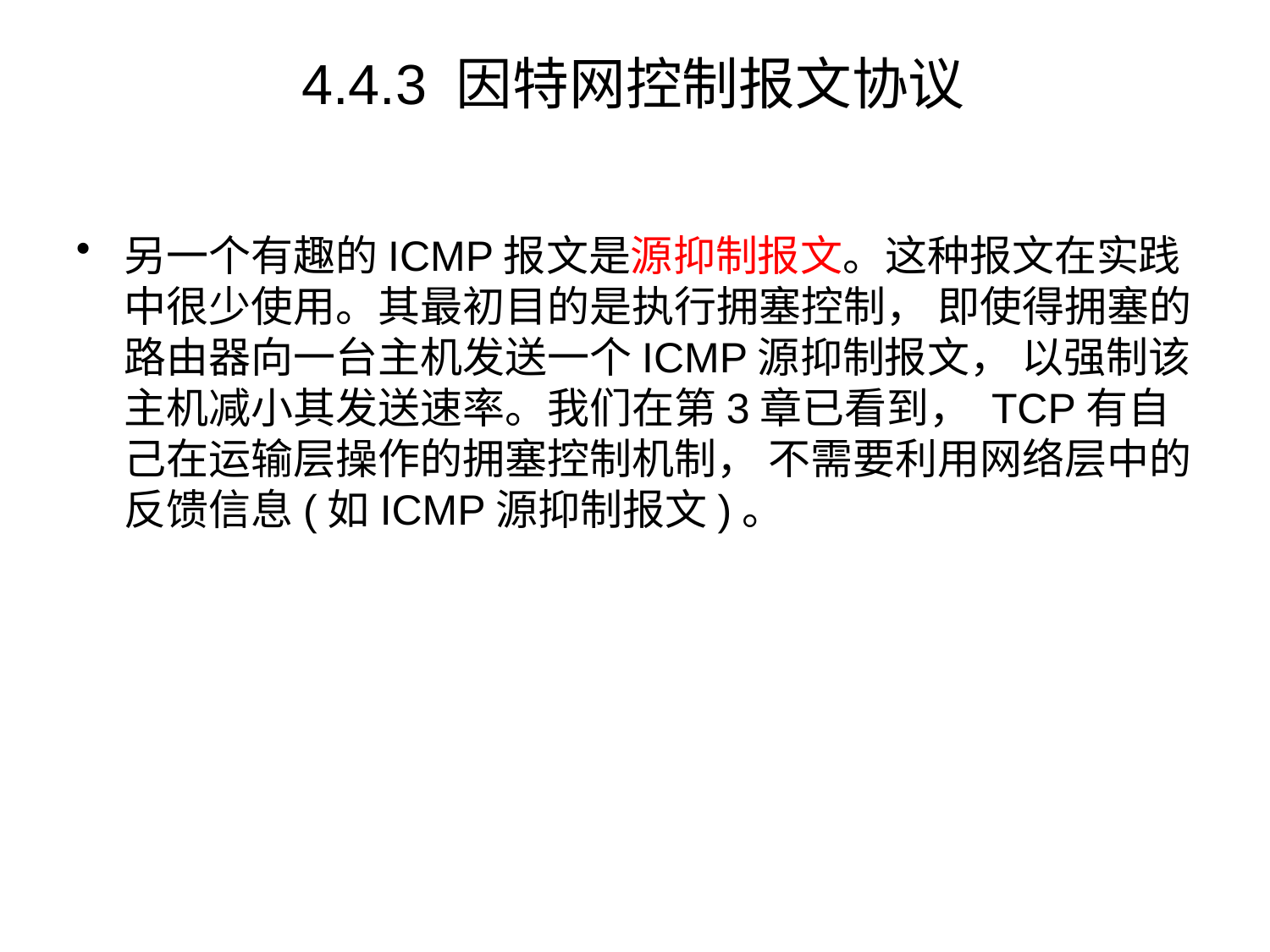

# 4.4.3 因特网控制报文协议
另一个有趣的ICMP报文是源抑制报文。这种报文在实践中很少使用。其最初目的是执行拥塞控制， 即使得拥塞的路由器向一台主机发送一个ICMP源抑制报文， 以强制该主机减小其发送速率。我们在第3章已看到， TCP有自己在运输层操作的拥塞控制机制， 不需要利用网络层中的反馈信息(如ICMP源抑制报文)。